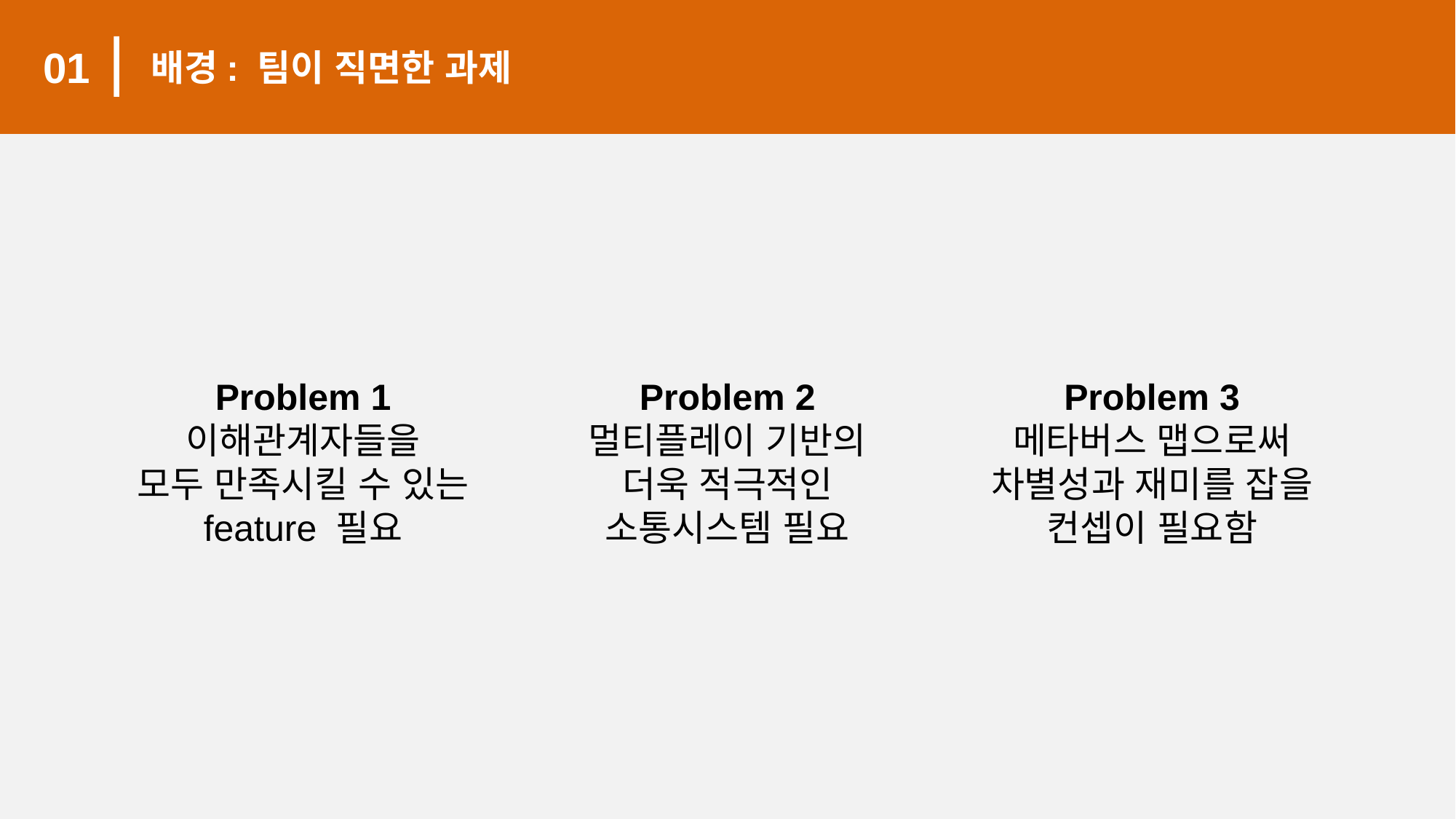

01

배경: 팀이 직면한 과제
ae동국
Problem 1
이해관계자들을
모두 만족시킬 수 있는
feature 필요
Problem 2
멀티플레이 기반의
더욱 적극적인
소통시스템 필요
Problem 3
메타버스 맵으로써
차별성과 재미를 잡을
컨셉이 필요함